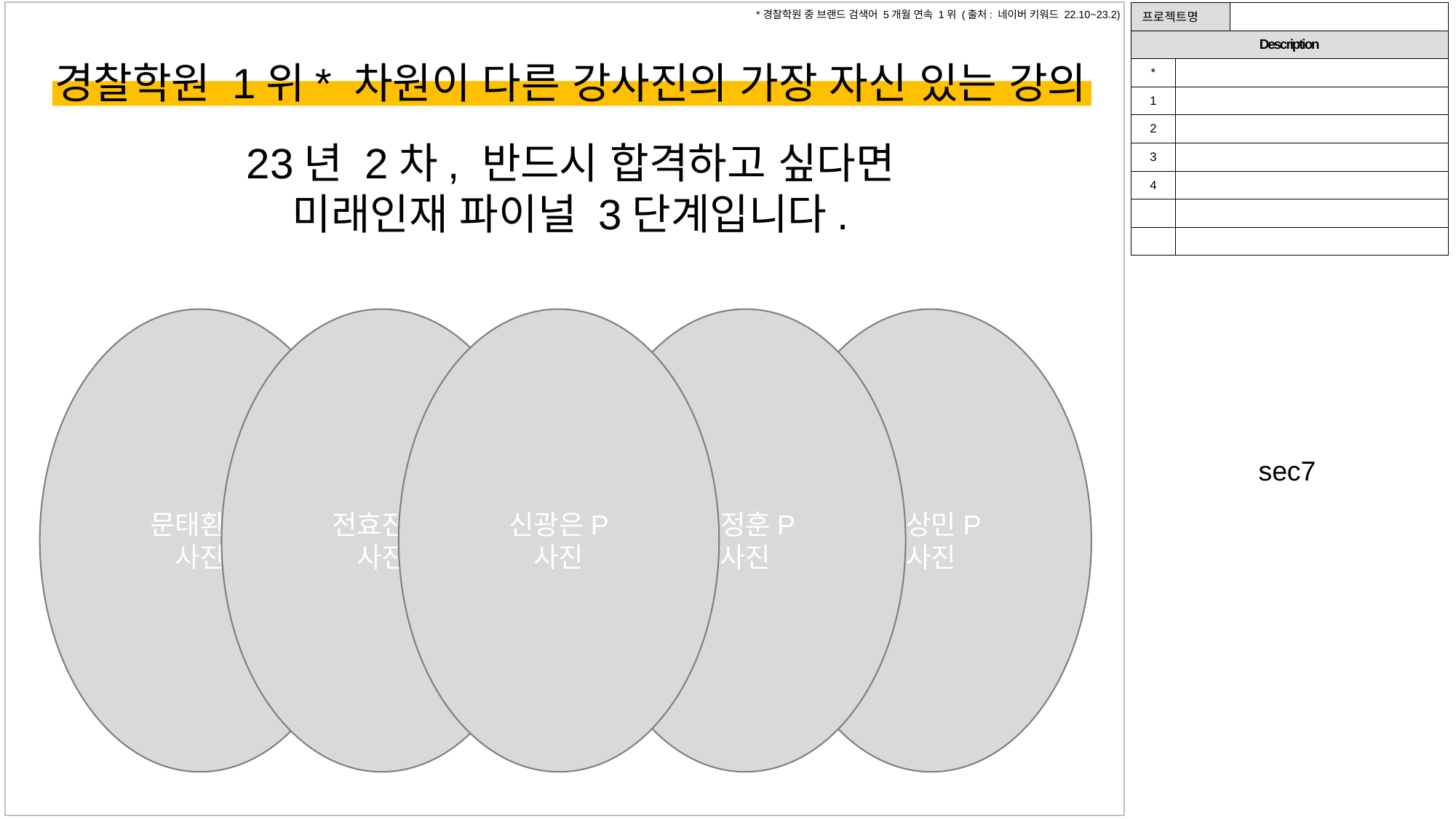

| 프로젝트명 |  |  |
| --- | --- | --- |
| Description |  |  |
| \* |  |  |
| 1 |  |  |
| 2 |  |  |
| 3 |  |  |
| 4 |  |  |
|  |  |  |
|  |  |  |
*경찰학원 중 브랜드 검색어 5개월 연속 1위 (출처: 네이버 키워드 22.10~23.2)
경찰학원 1위* 차원이 다른 강사진의 가장 자신 있는 강의

23년 2차, 반드시 합격하고 싶다면
미래인재 파이널 3단계입니다.

문태환P
사진
박상민P
사진
전효진P
사진
신광은P
사진
장정훈P
사진
sec7